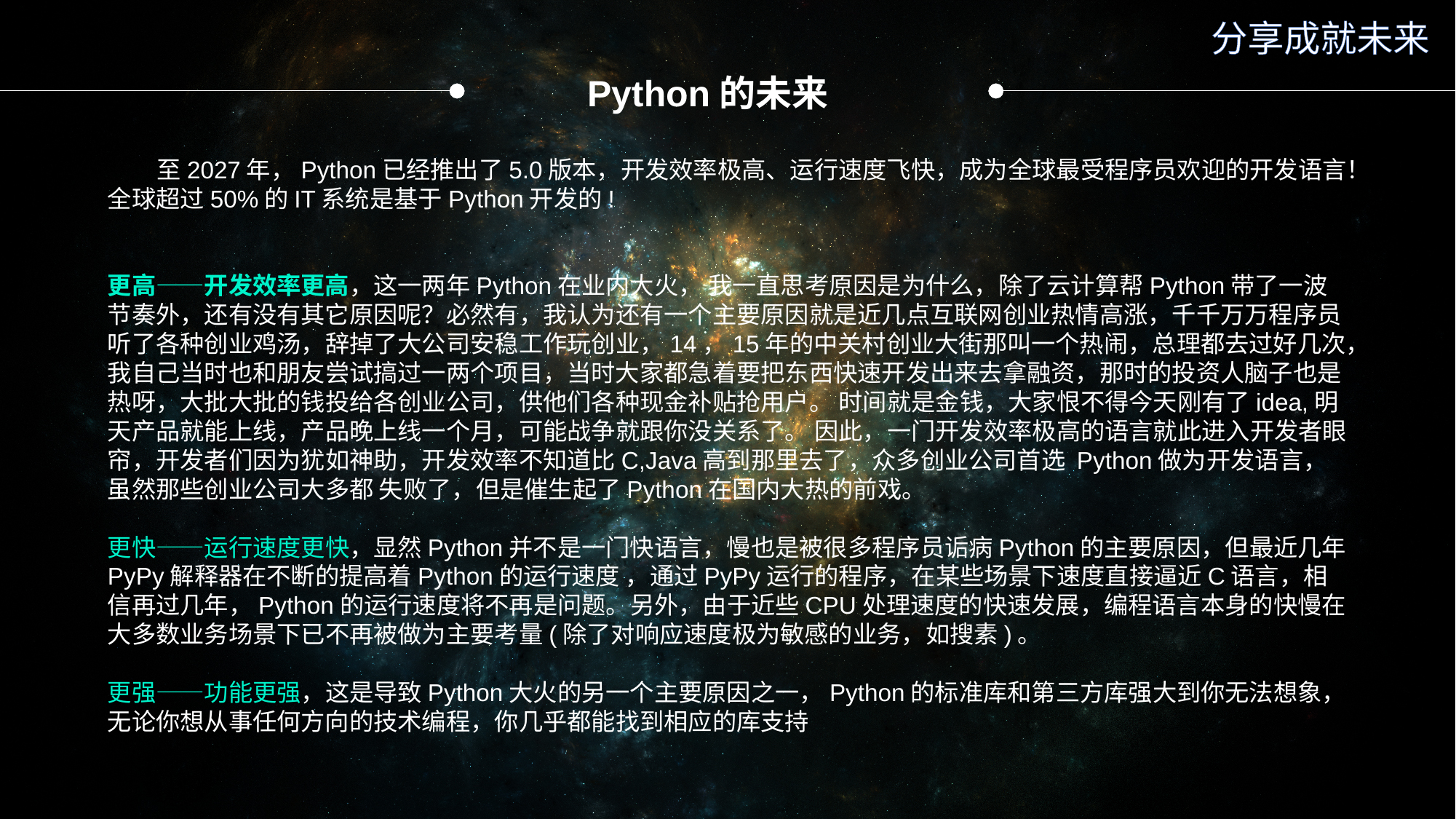

分享成就未来
Python的未来

        至2027年，Python已经推出了5.0版本，开发效率极高、运行速度飞快，成为全球最受程序员欢迎的开发语言！全球超过50%的IT系统是基于Python开发的!

更高——开发效率更高，这一两年Python在业内大火， 我一直思考原因是为什么，除了云计算帮Python带了一波节奏外，还有没有其它原因呢？必然有，我认为还有一个主要原因就是近几点互联网创业热情高涨，千千万万程序员听了各种创业鸡汤，辞掉了大公司安稳工作玩创业，14，15年的中关村创业大街那叫一个热闹，总理都去过好几次，我自己当时也和朋友尝试搞过一两个项目，当时大家都急着要把东西快速开发出来去拿融资，那时的投资人脑子也是热呀，大批大批的钱投给各创业公司，供他们各种现金补贴抢用户。 时间就是金钱，大家恨不得今天刚有了idea,明天产品就能上线，产品晚上线一个月，可能战争就跟你没关系了。 因此，一门开发效率极高的语言就此进入开发者眼帘，开发者们因为犹如神助，开发效率不知道比C,Java高到那里去了，众多创业公司首选 Python做为开发语言，虽然那些创业公司大多都 失败了，但是催生起了Python在国内大热的前戏。

更快——运行速度更快，显然Python并不是一门快语言，慢也是被很多程序员诟病Python的主要原因，但最近几年PyPy解释器在不断的提高着Python的运行速度 ，通过PyPy运行的程序，在某些场景下速度直接逼近C语言，相信再过几年，Python的运行速度将不再是问题。另外，由于近些CPU处理速度的快速发展，编程语言本身的快慢在大多数业务场景下已不再被做为主要考量(除了对响应速度极为敏感的业务，如搜素)。

更强——功能更强，这是导致Python大火的另一个主要原因之一，Python的标准库和第三方库强大到你无法想象，无论你想从事任何方向的技术编程，你几乎都能找到相应的库支持